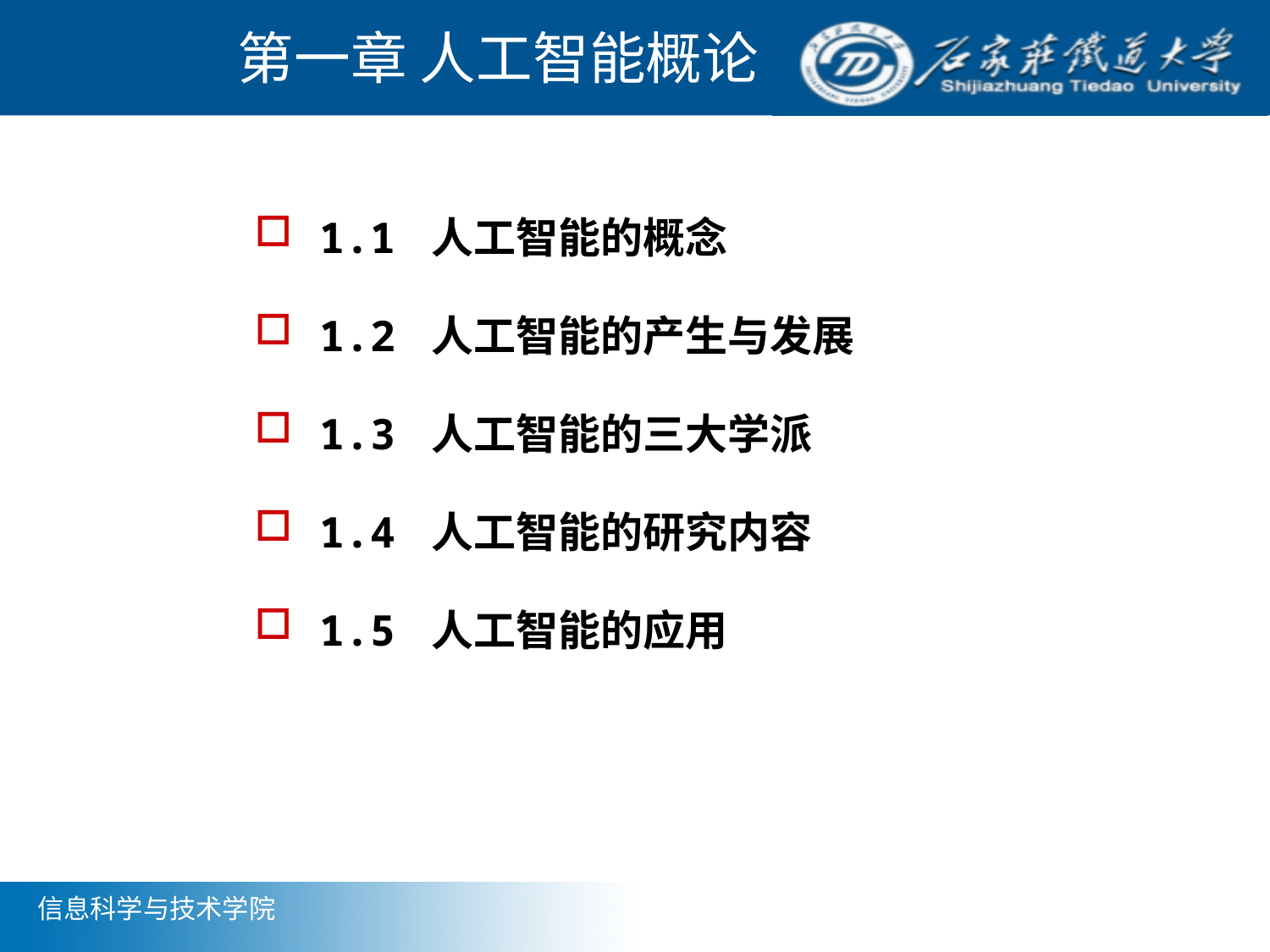

第一章 人工智能概论
1.1 人工智能的概念
1.2 人工智能的产生与发展
1.3 人工智能的三大学派
1.4 人工智能的研究内容
1.5 人工智能的应用
# 第一章 人工智能概述